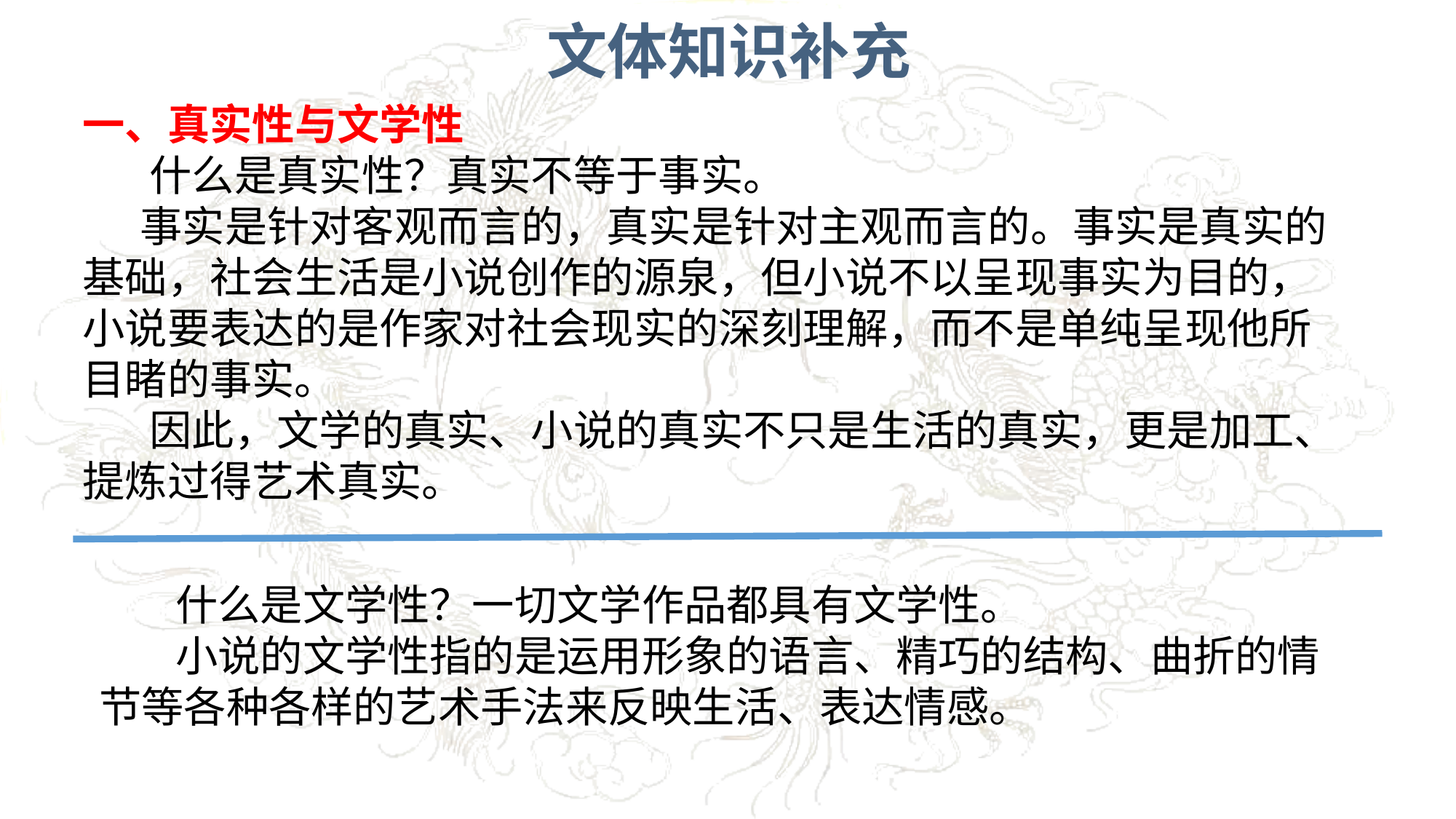

文体知识补充
一、真实性与文学性
      什么是真实性？真实不等于事实。
     事实是针对客观而言的，真实是针对主观而言的。事实是真实的基础，社会生活是小说创作的源泉，但小说不以呈现事实为目的，小说要表达的是作家对社会现实的深刻理解，而不是单纯呈现他所目睹的事实。
      因此，文学的真实、小说的真实不只是生活的真实，更是加工、提炼过得艺术真实。
       什么是文学性？一切文学作品都具有文学性。
       小说的文学性指的是运用形象的语言、精巧的结构、曲折的情节等各种各样的艺术手法来反映生活、表达情感。